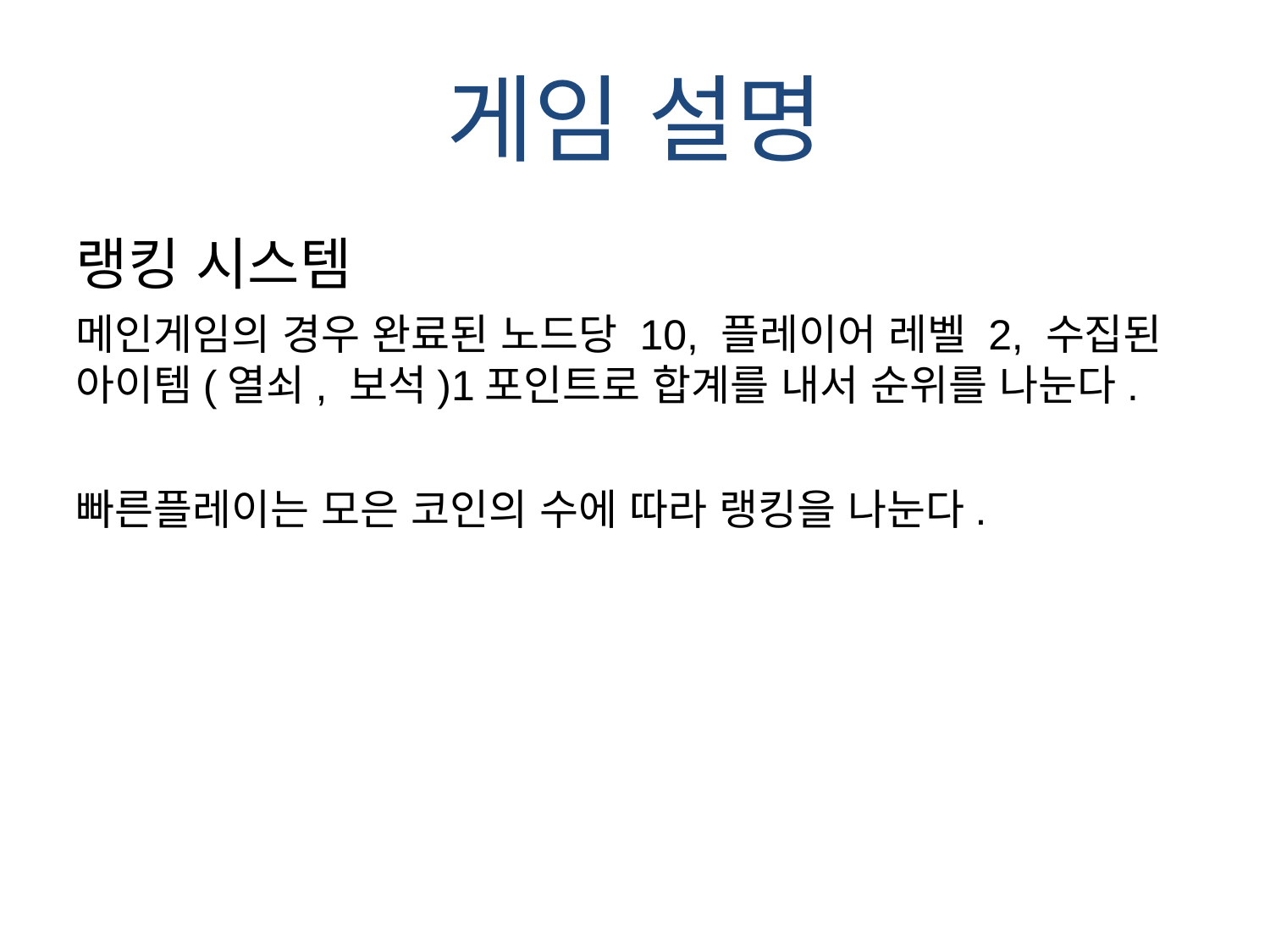

# 게임 설명
랭킹 시스템
메인게임의 경우 완료된 노드당 10, 플레이어 레벨 2, 수집된 아이템(열쇠, 보석)1포인트로 합계를 내서 순위를 나눈다.

빠른플레이는 모은 코인의 수에 따라 랭킹을 나눈다.